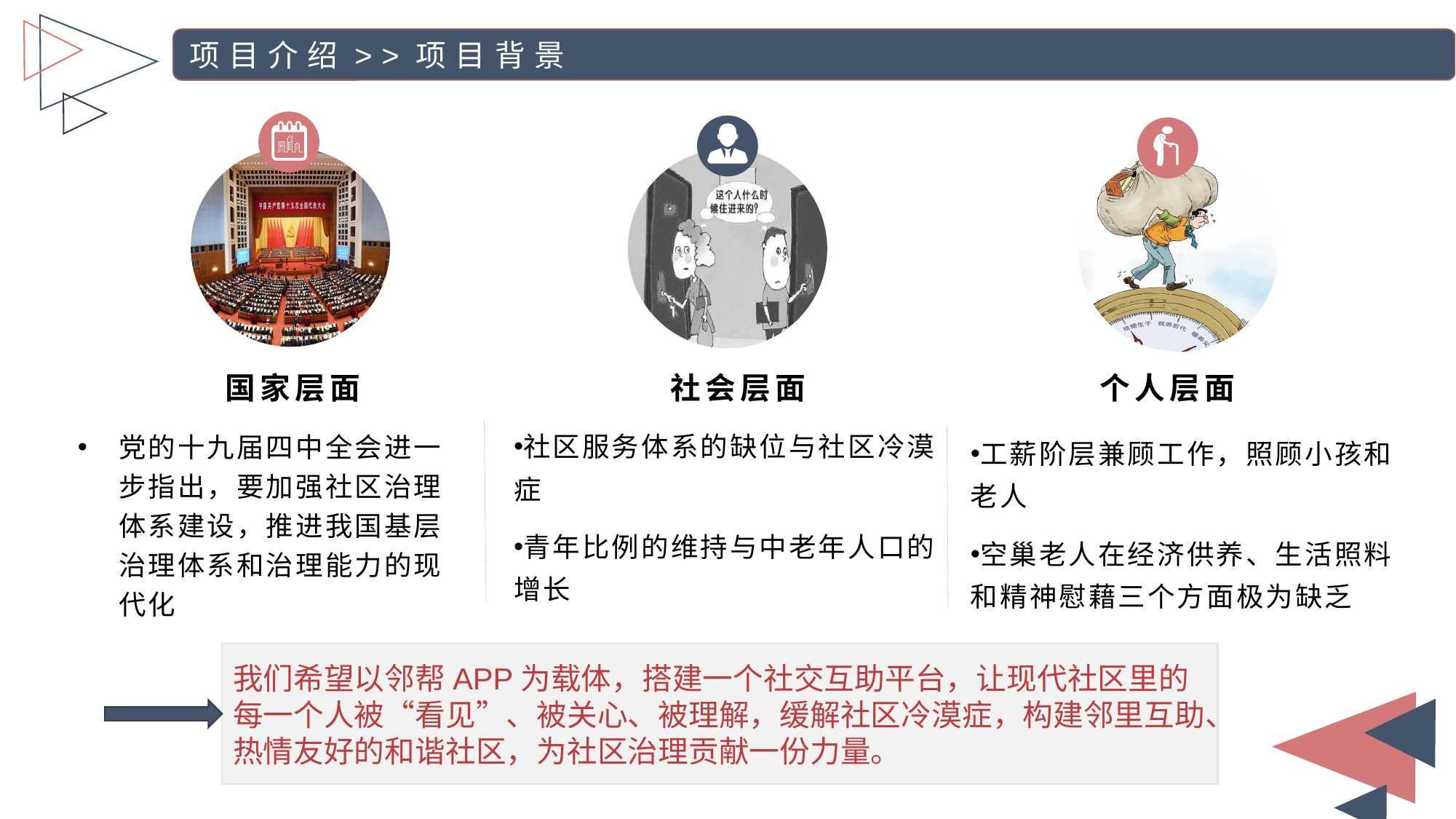

项目介绍>>项目背景

国家层面
社会层面
个人层面
社区服务体系的缺位与社区冷漠症
青年比例的维持与中老年人口的增长
党的十九届四中全会进一步指出，要加强社区治理体系建设，推进我国基层治理体系和治理能力的现代化
工薪阶层兼顾工作，照顾小孩和老人
空巢老人在经济供养、生活照料和精神慰藉三个方面极为缺乏
我们希望以邻帮APP为载体，搭建一个社交互助平台，让现代社区里的每一个人被“看见”、被关心、被理解，缓解社区冷漠症，构建邻里互助、热情友好的和谐社区，为社区治理贡献一份力量。